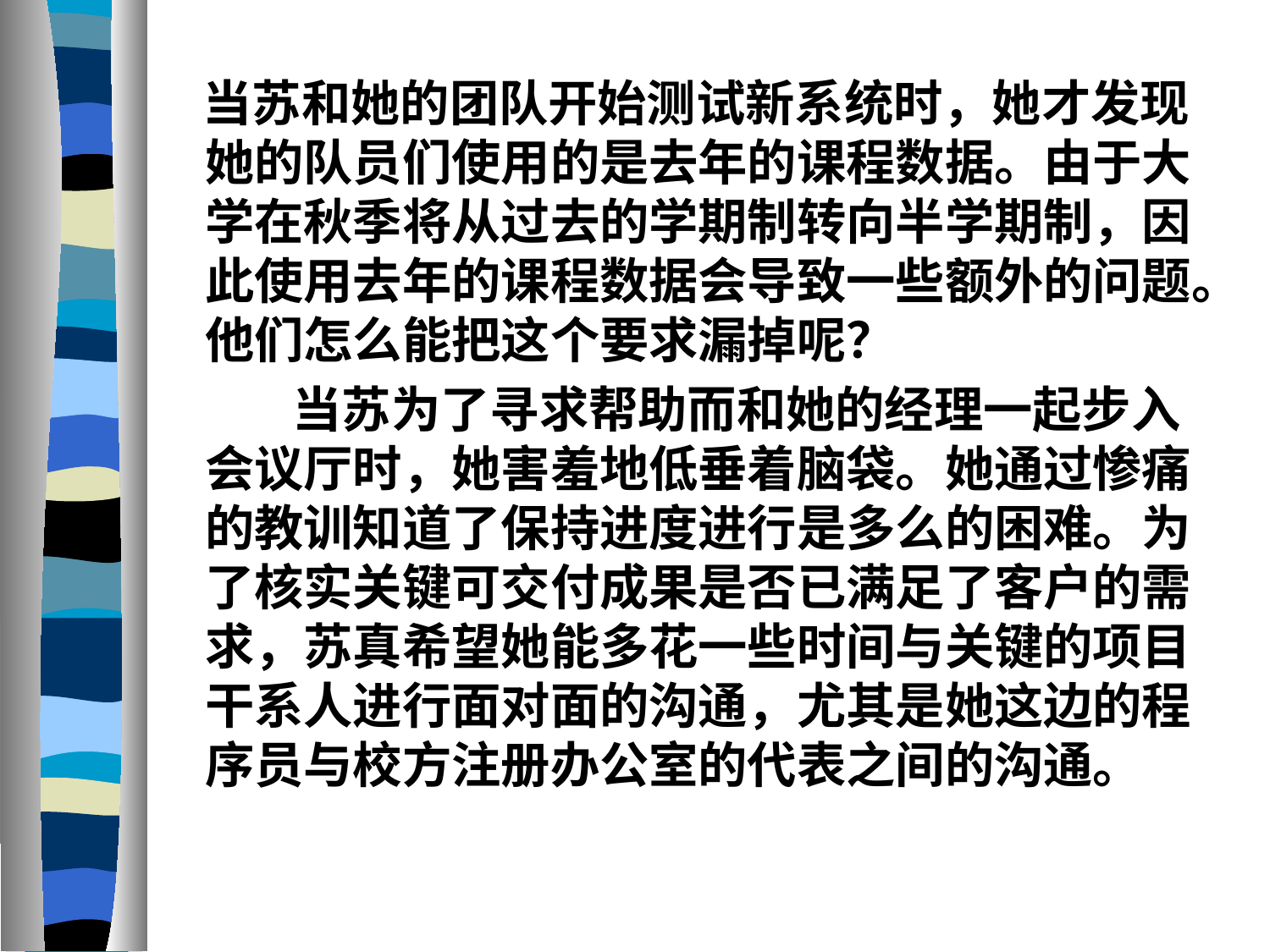

当苏和她的团队开始测试新系统时，她才发现她的队员们使用的是去年的课程数据。由于大学在秋季将从过去的学期制转向半学期制，因此使用去年的课程数据会导致一些额外的问题。他们怎么能把这个要求漏掉呢？
           当苏为了寻求帮助而和她的经理一起步入会议厅时，她害羞地低垂着脑袋。她通过惨痛的教训知道了保持进度进行是多么的困难。为了核实关键可交付成果是否已满足了客户的需求，苏真希望她能多花一些时间与关键的项目干系人进行面对面的沟通，尤其是她这边的程序员与校方注册办公室的代表之间的沟通。